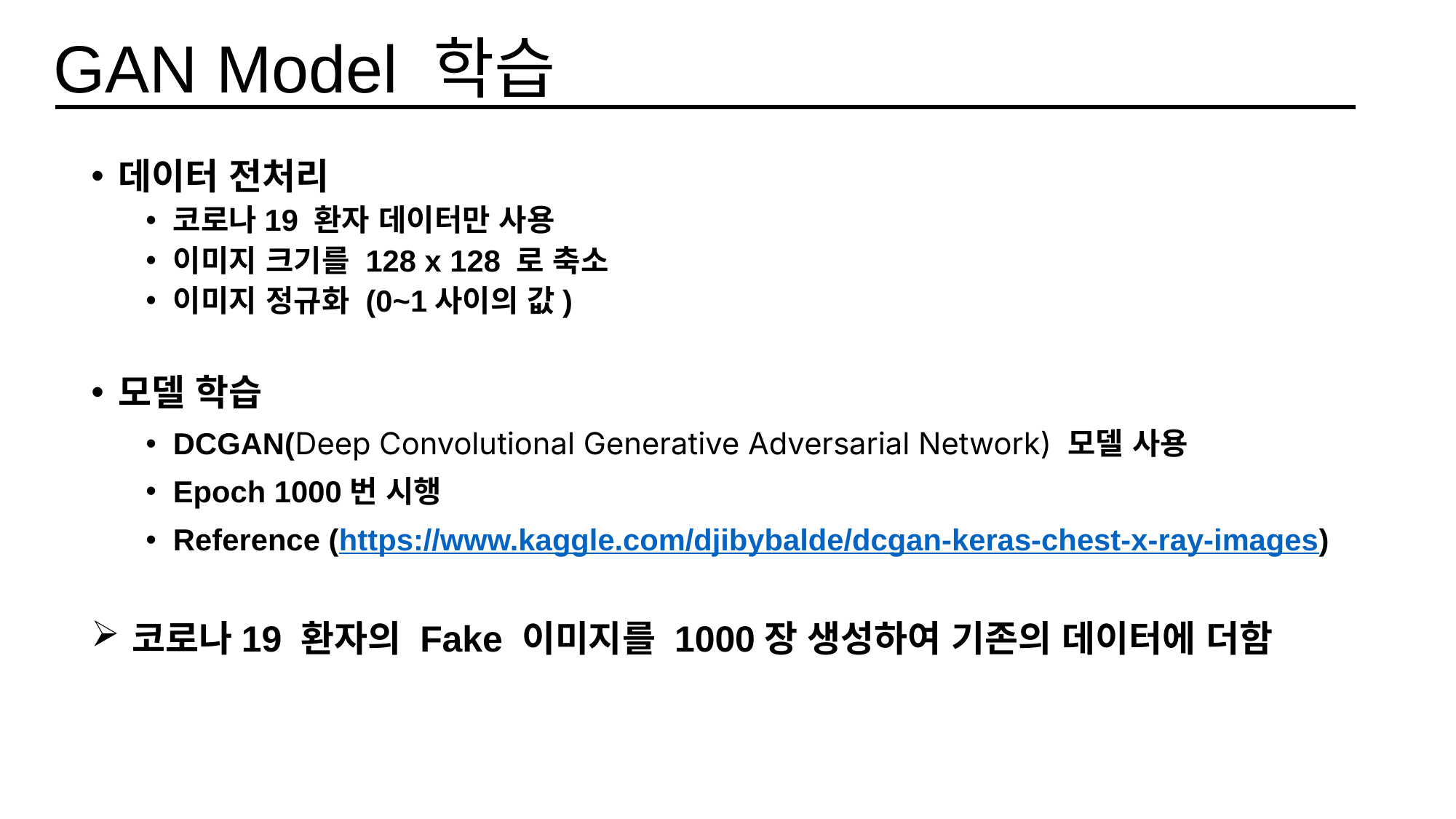

# GAN Model 학습
데이터 전처리
코로나19 환자 데이터만 사용
이미지 크기를 128 x 128 로 축소
이미지 정규화 (0~1사이의 값)

모델 학습
DCGAN(Deep Convolutional Generative Adversarial Network) 모델 사용
Epoch 1000번 시행
Reference (https://www.kaggle.com/djibybalde/dcgan-keras-chest-x-ray-images)

코로나19 환자의 Fake 이미지를 1000장 생성하여 기존의 데이터에 더함